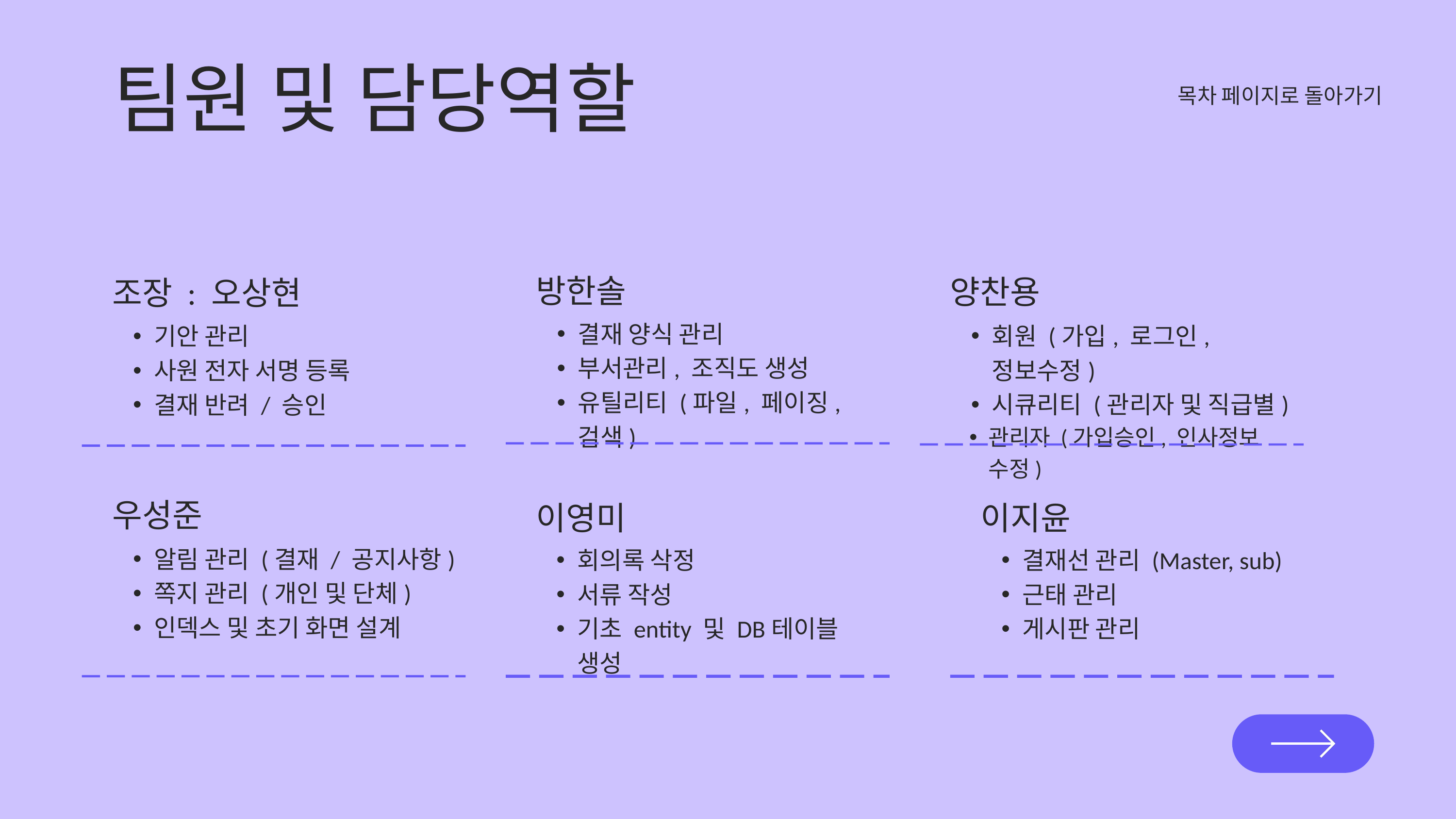

팀원 및 담당역할
목차 페이지로 돌아가기
방한솔
양찬용
조장 : 오상현
결재 양식 관리
부서관리, 조직도 생성
유틸리티 (파일, 페이징, 검색)
회원 (가입, 로그인, 정보수정)
시큐리티 (관리자 및 직급별)
관리자 (가입승인, 인사정보 수정)
기안 관리
사원 전자 서명 등록
결재 반려 / 승인

우성준
이영미
회의록 삭정
서류 작성
기초 entity 및 DB테이블 생성

이지윤
결재선 관리 (Master, sub)
근태 관리
게시판 관리

알림 관리 (결재 / 공지사항)
쪽지 관리 (개인 및 단체)
인덱스 및 초기 화면 설계